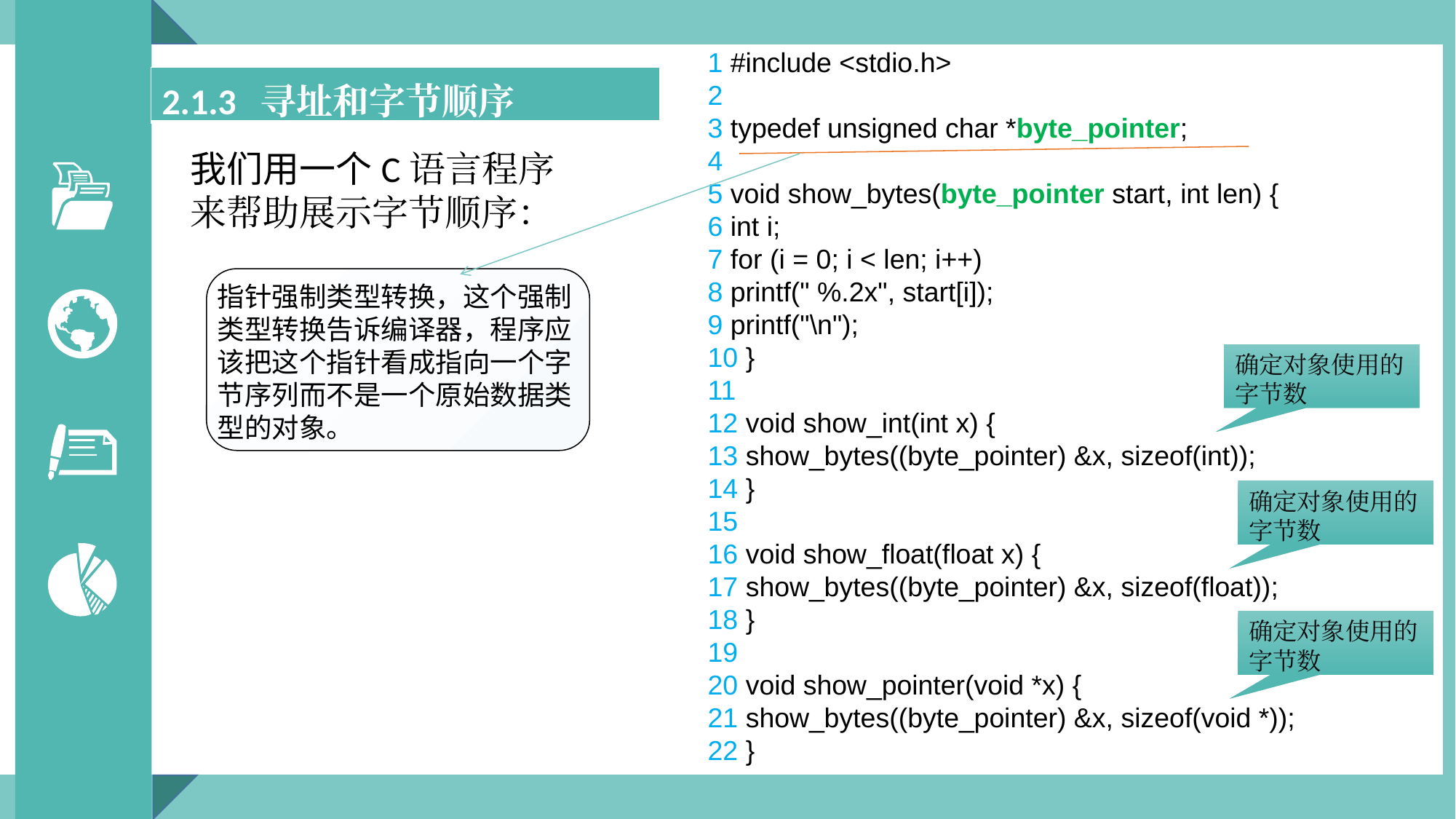

1 #include <stdio.h>
2
3 typedef unsigned char *byte_pointer;
4
5 void show_bytes(byte_pointer start, int len) {
6 int i;
7 for (i = 0; i < len; i++)
8 printf(" %.2x", start[i]);
9 printf("\n");
10 }
11
12 void show_int(int x) {
13 show_bytes((byte_pointer) &x, sizeof(int));
14 }
15
16 void show_float(float x) {
17 show_bytes((byte_pointer) &x, sizeof(float));
18 }
19
20 void show_pointer(void *x) {
21 show_bytes((byte_pointer) &x, sizeof(void *));
22 }
| 2.1.3 寻址和字节顺序 |
| --- |
我们用一个C语言程序
来帮助展示字节顺序：

指针强制类型转换，这个强制类型转换告诉编译器，程序应该把这个指针看成指向一个字节序列而不是一个原始数据类型的对象。
确定对象使用的字节数
确定对象使用的字节数
确定对象使用的字节数